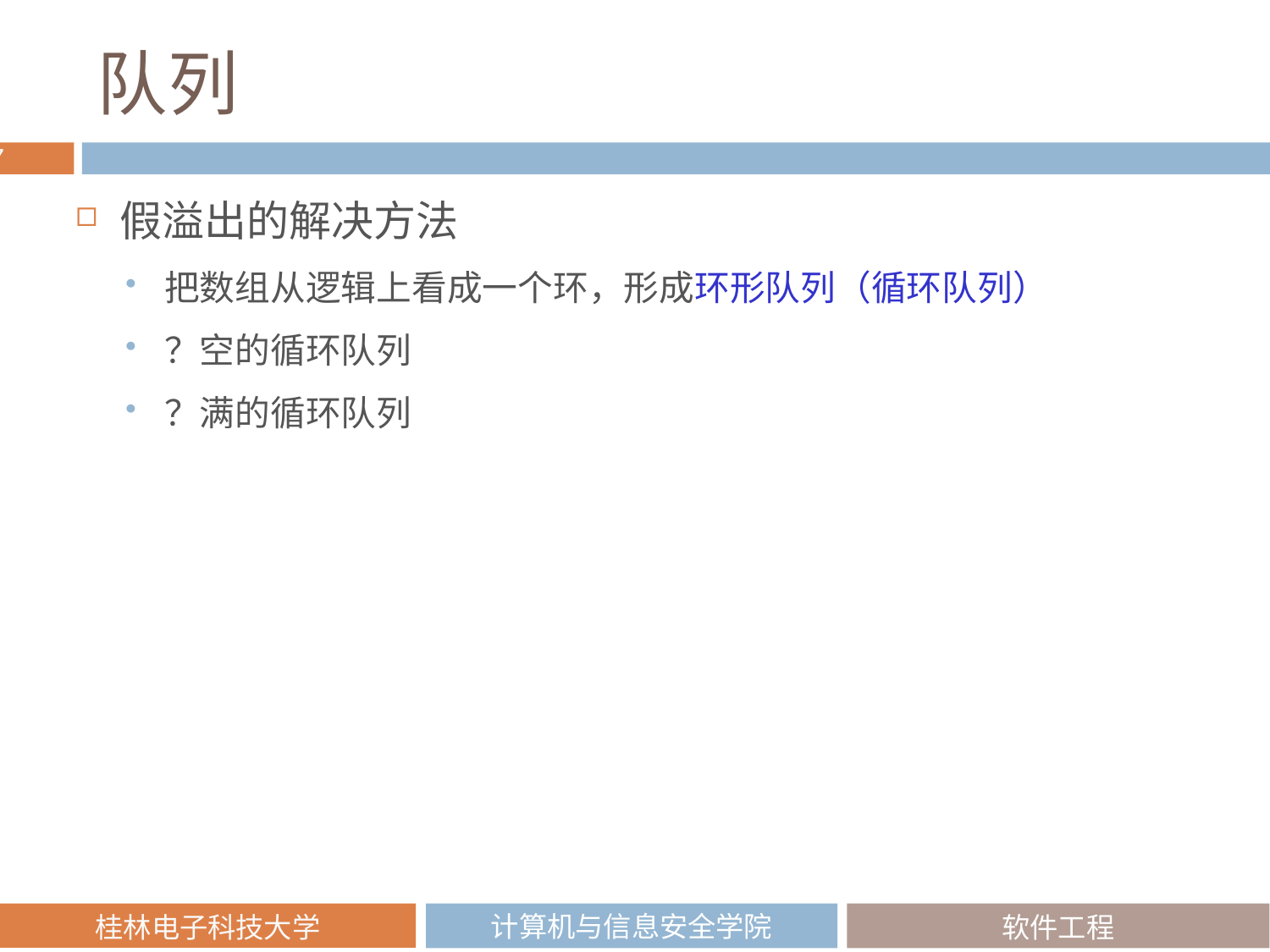

# 队列
假溢出的解决方法
把数组从逻辑上看成一个环，形成环形队列（循环队列）
？空的循环队列
？满的循环队列